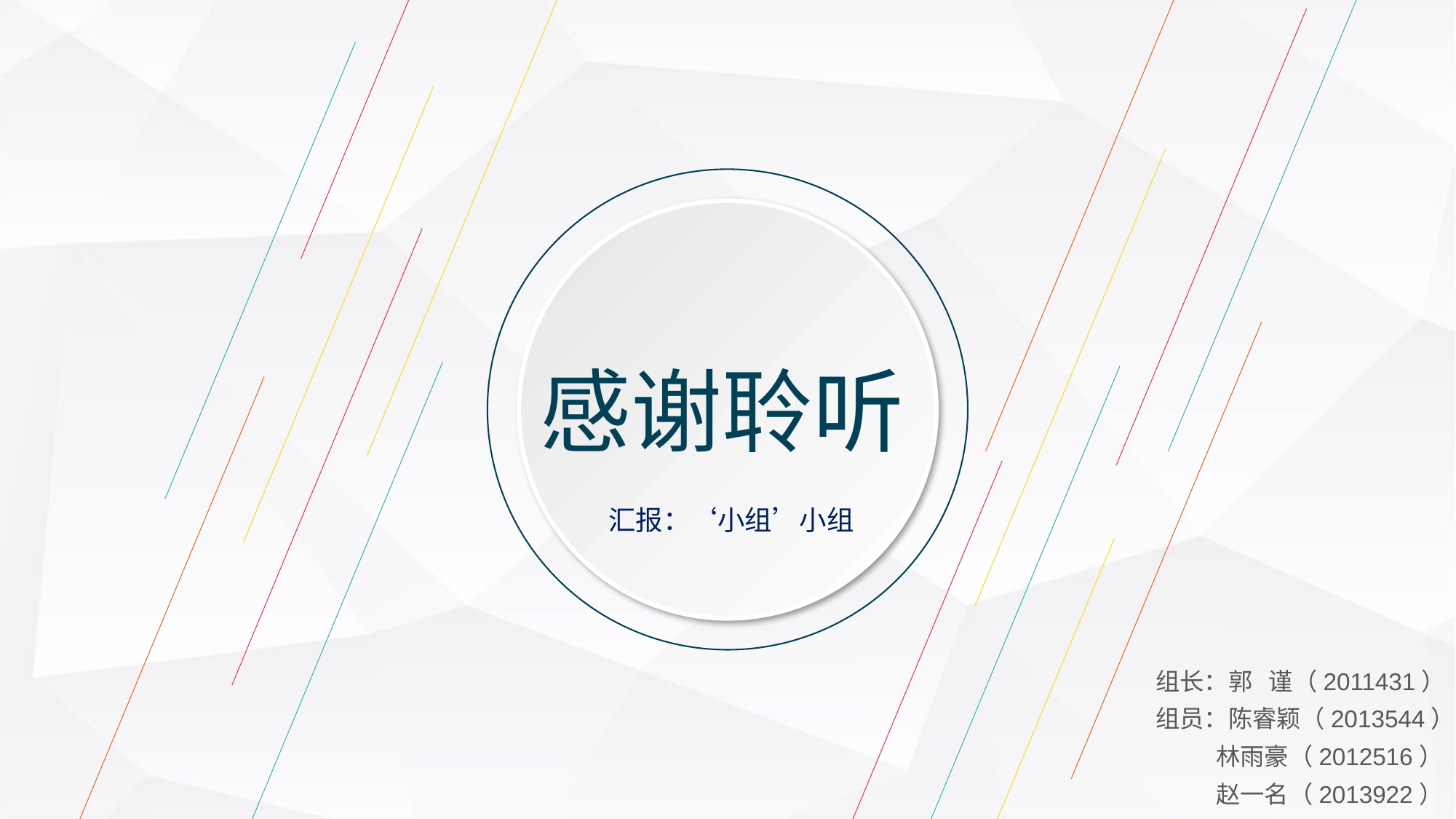

感谢聆听
汇报：‘小组’小组
组长：郭   谨（2011431）
组员：陈睿颖（2013544）
          林雨豪（2012516）
          赵一名（2013922）